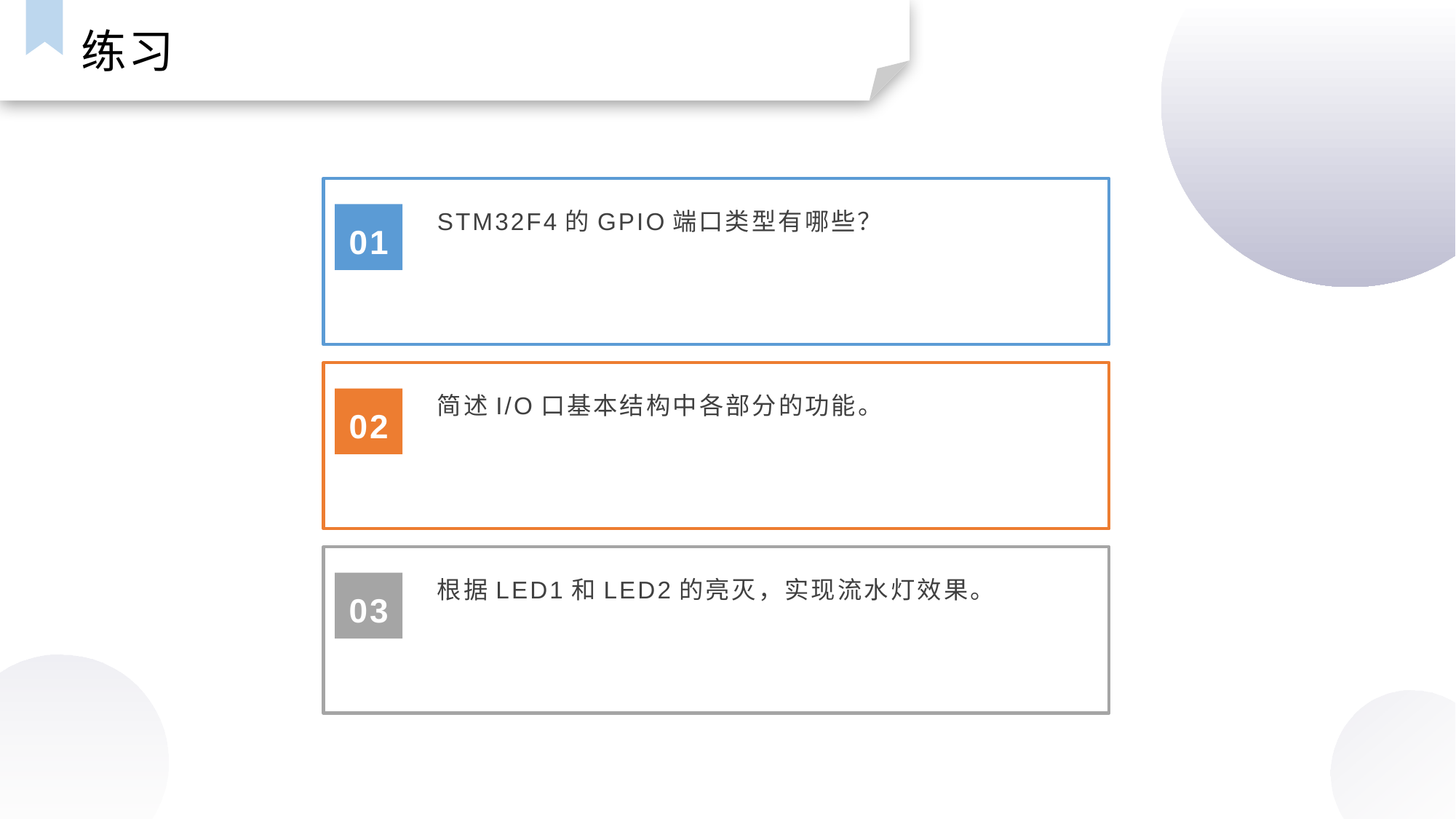

练习

STM32F4的GPIO端口类型有哪些？

01

简述I/O口基本结构中各部分的功能。

02

根据LED1和LED2的亮灭，实现流水灯效果。

03